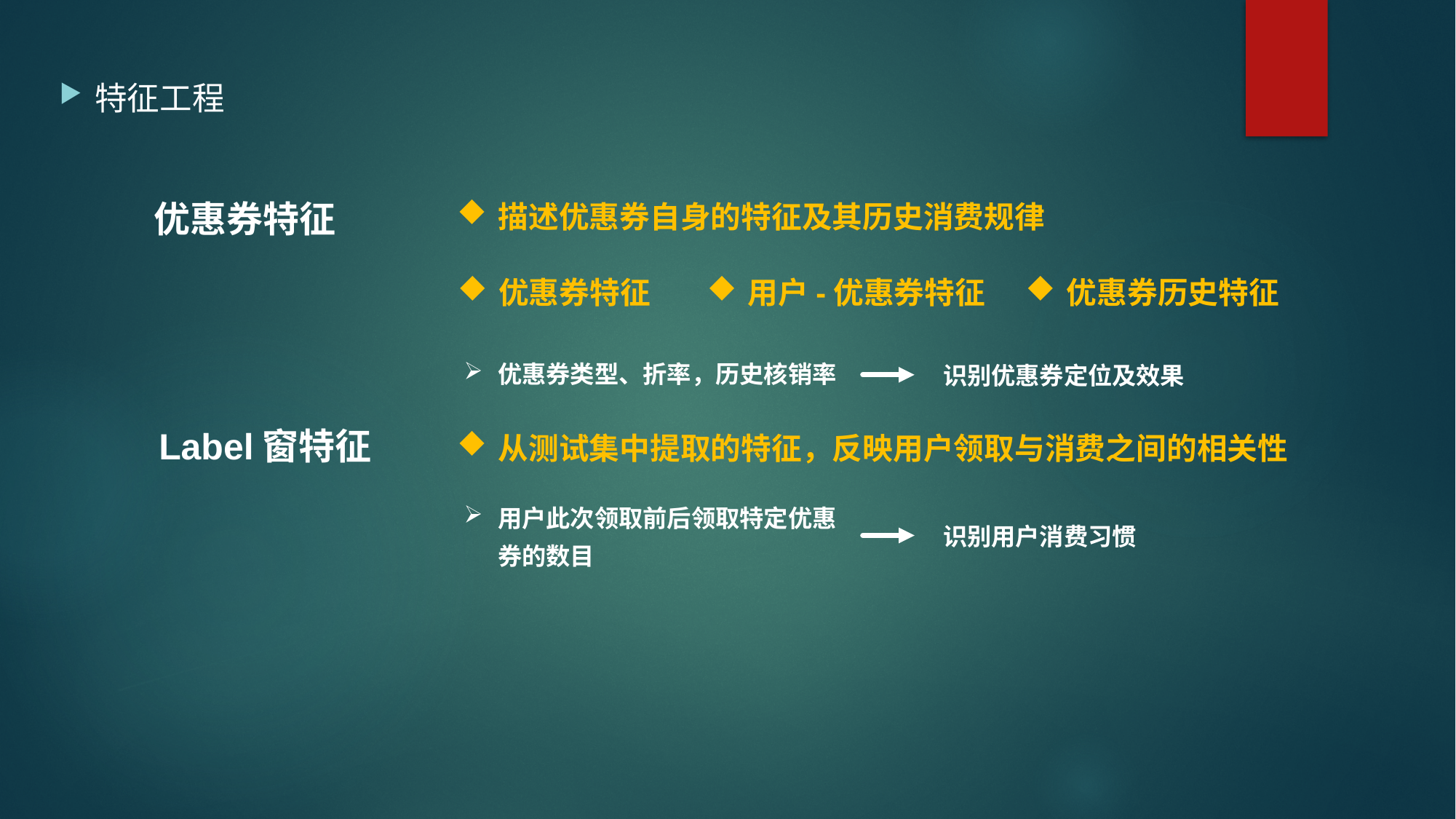

特征工程
描述优惠券自身的特征及其历史消费规律
优惠券特征

优惠券特征
用户-优惠券特征
优惠券历史特征
优惠券类型、折率，历史核销率
识别优惠券定位及效果
Label窗特征

从测试集中提取的特征，反映用户领取与消费之间的相关性
用户此次领取前后领取特定优惠券的数目
识别用户消费习惯